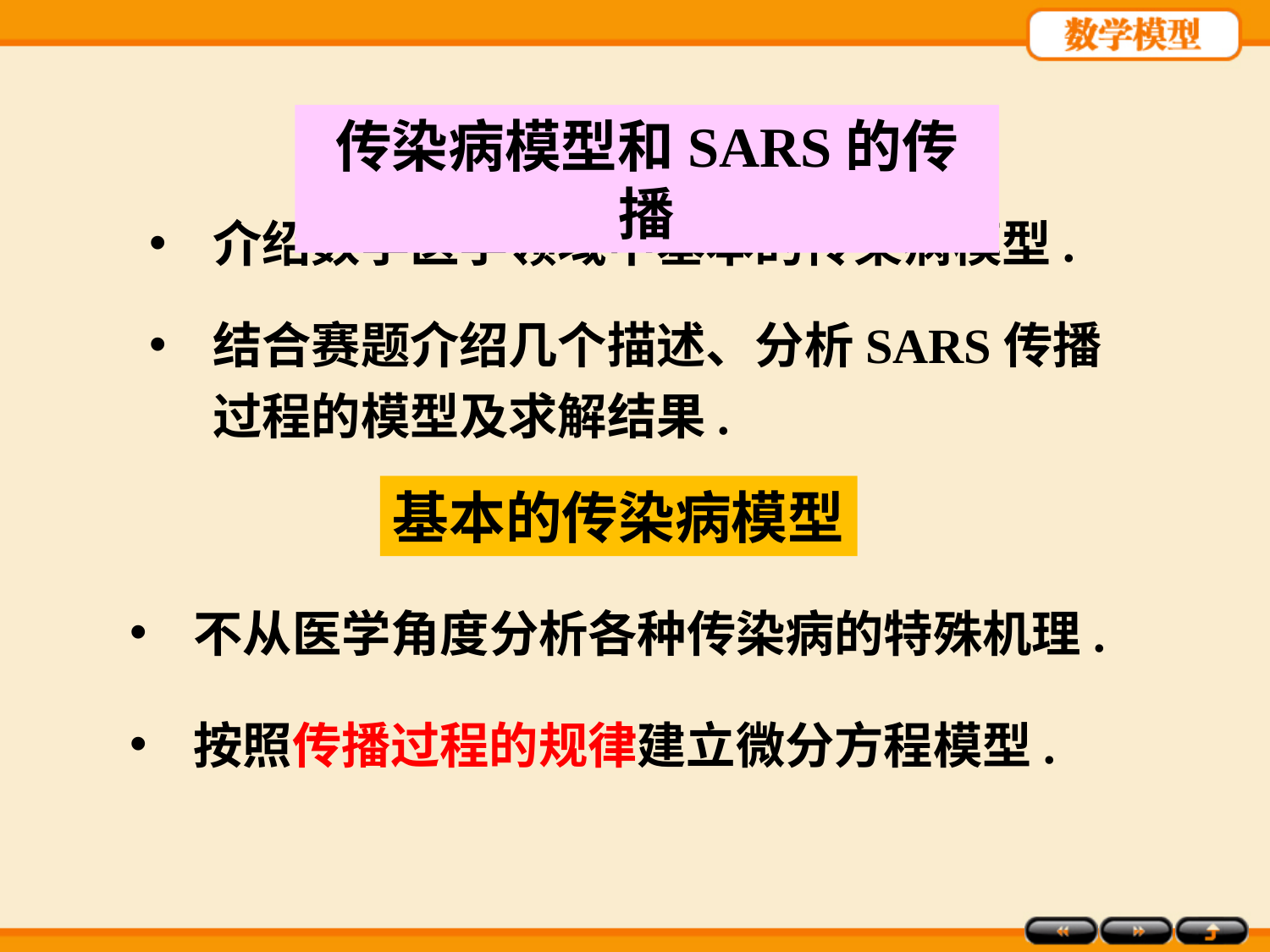

传染病模型和SARS的传播
介绍数学医学领域中基本的传染病模型.
结合赛题介绍几个描述、分析SARS传播过程的模型及求解结果.
基本的传染病模型
不从医学角度分析各种传染病的特殊机理.
按照传播过程的规律建立微分方程模型.